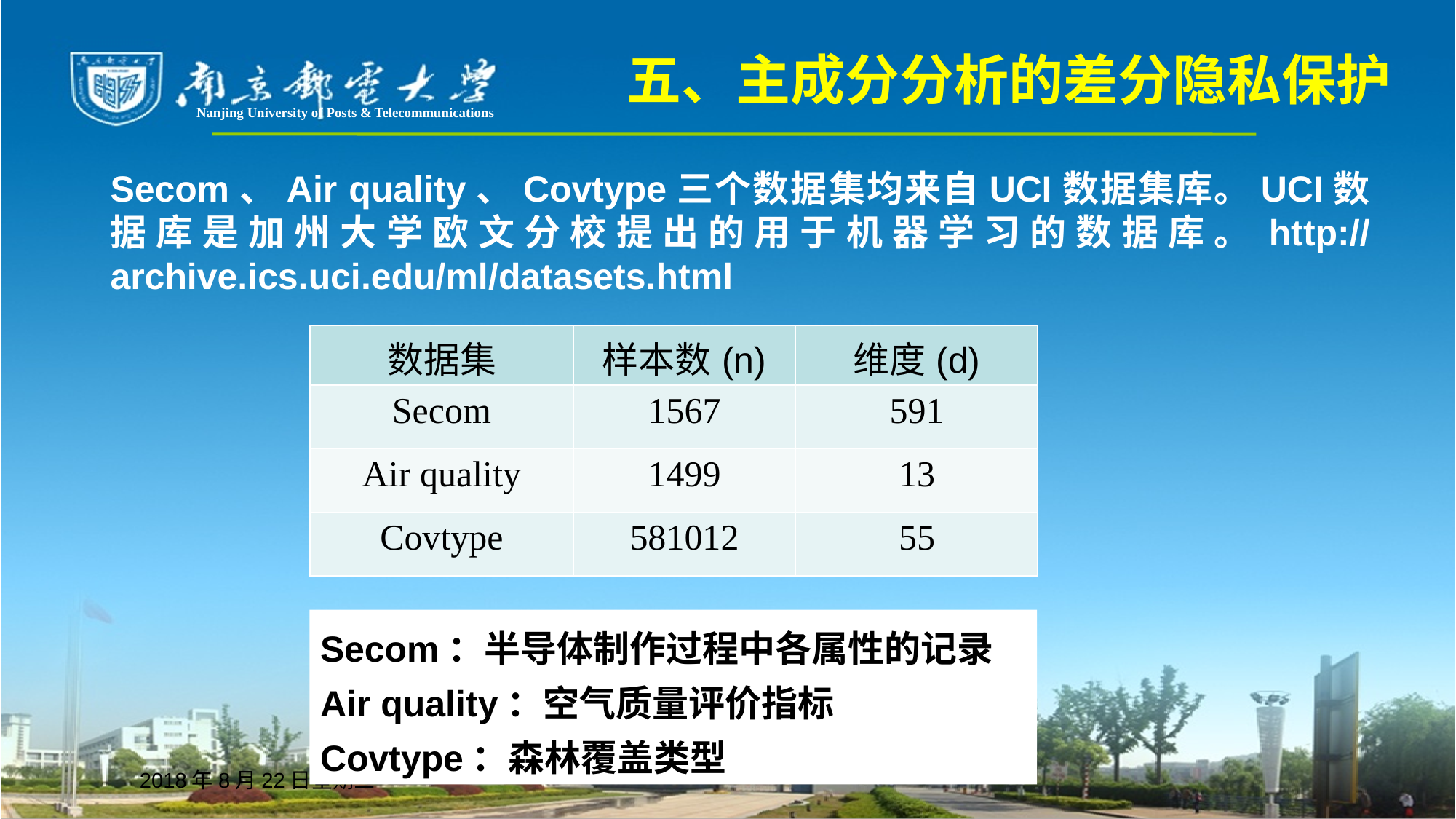

五、主成分分析的差分隐私保护
Nanjing University of Posts & Telecommunications

Secom、Air quality、Covtype三个数据集均来自UCI数据集库。UCI数据库是加州大学欧文分校提出的用于机器学习的数据库。http://archive.ics.uci.edu/ml/datasets.html

| 数据集 | 样本数(n) | 维度(d) |
| --- | --- | --- |
| Secom | 1567 | 591 |
| Air quality | 1499 | 13 |
| Covtype | 581012 | 55 |

Secom：半导体制作过程中各属性的记录
Air quality：空气质量评价指标
Covtype：森林覆盖类型